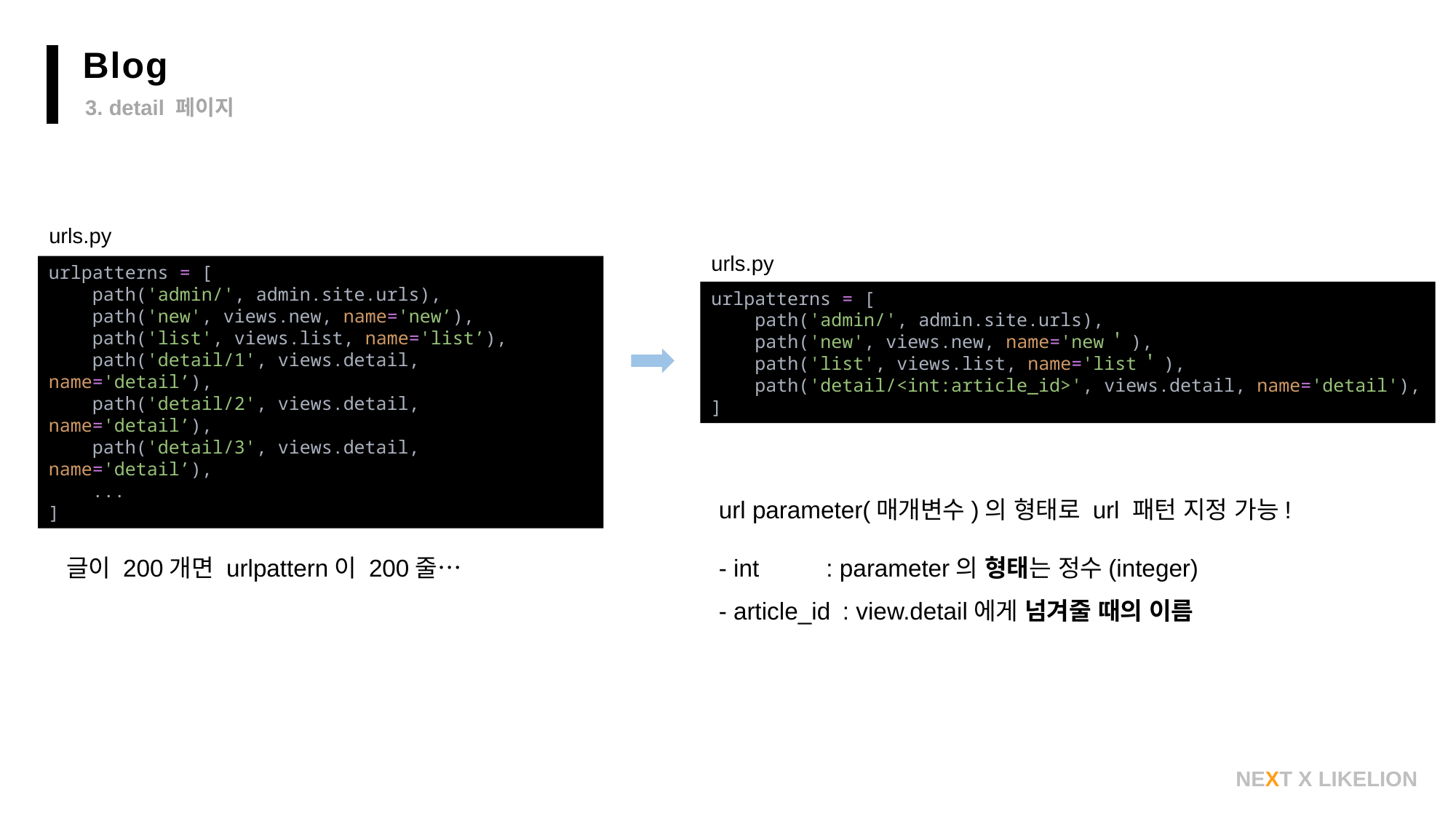

Blog

3. detail 페이지
urls.py
urls.py
urlpatterns = [
    path('admin/', admin.site.urls),
    path('new', views.new, name='new’),
    path('list', views.list, name='list’),
    path('detail/1', views.detail, name='detail’),
    path('detail/2', views.detail, name='detail’),
    path('detail/3', views.detail, name='detail’),
    ...
]
urlpatterns = [
    path('admin/', admin.site.urls),
    path('new', views.new, name='new＇),
    path('list', views.list, name='list＇),
    path('detail/<int:article_id>', views.detail, name='detail'),
]

글이 하나 추가 될 때마다 url에 하나씩 써주면?

글이 200개면 urlpattern이 200줄…
url parameter(매개변수)의 형태로 url 패턴 지정 가능!

- int          : parameter의 형태는 정수(integer)

- article_id  : view.detail에게 넘겨줄 때의 이름
NEXT X LIKELION